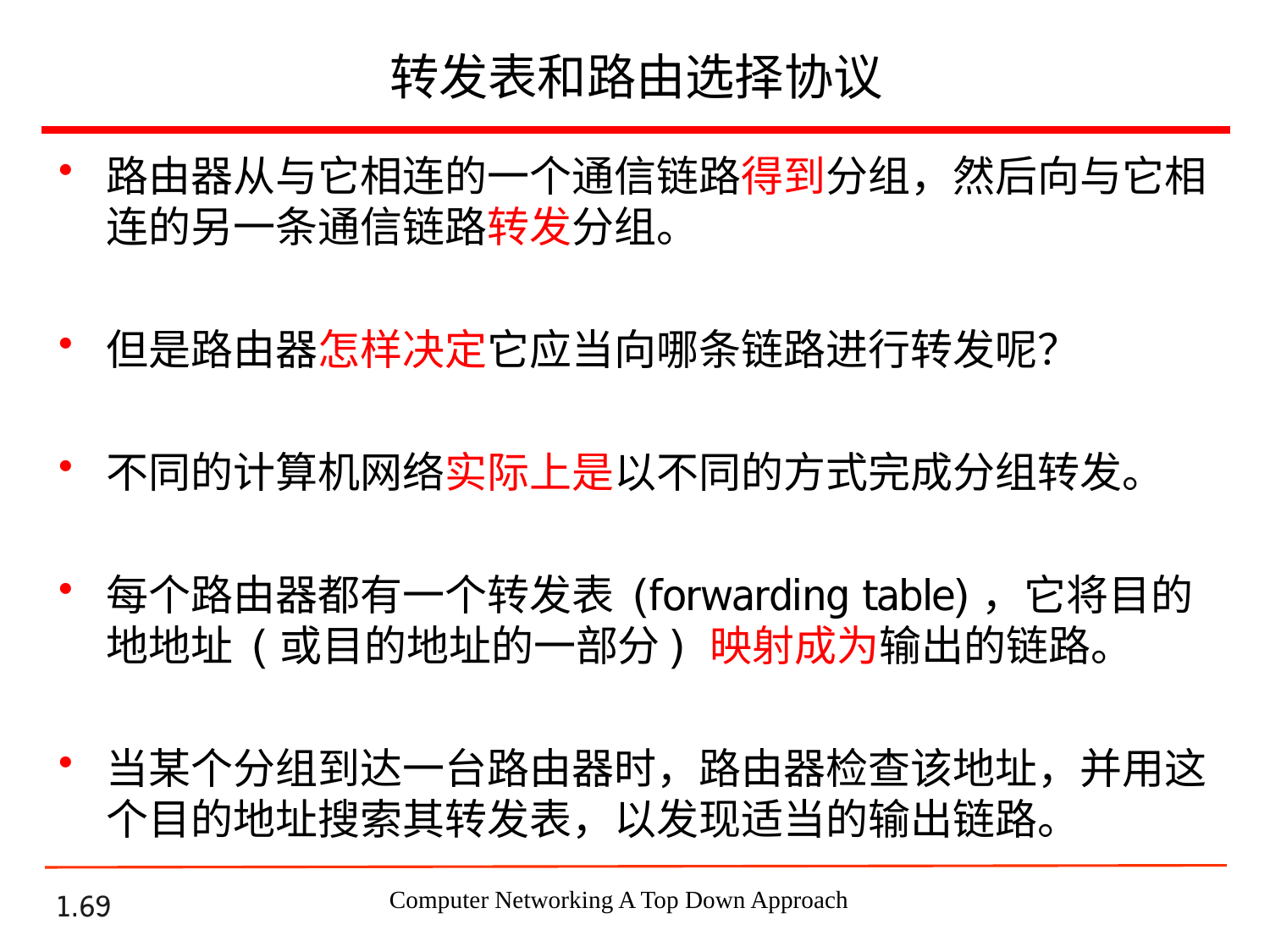

# 转发表和路由选择协议
路由器从与它相连的一个通信链路得到分组，然后向与它相连的另一条通信链路转发分组。

但是路由器怎样决定它应当向哪条链路进行转发呢？

不同的计算机网络实际上是以不同的方式完成分组转发。

每个路由器都有一个转发表 (forwarding table)，它将目的地地址 (或目的地址的一部分) 映射成为输出的链路。

当某个分组到达一台路由器时，路由器检查该地址，并用这个目的地址搜索其转发表，以发现适当的输出链路。